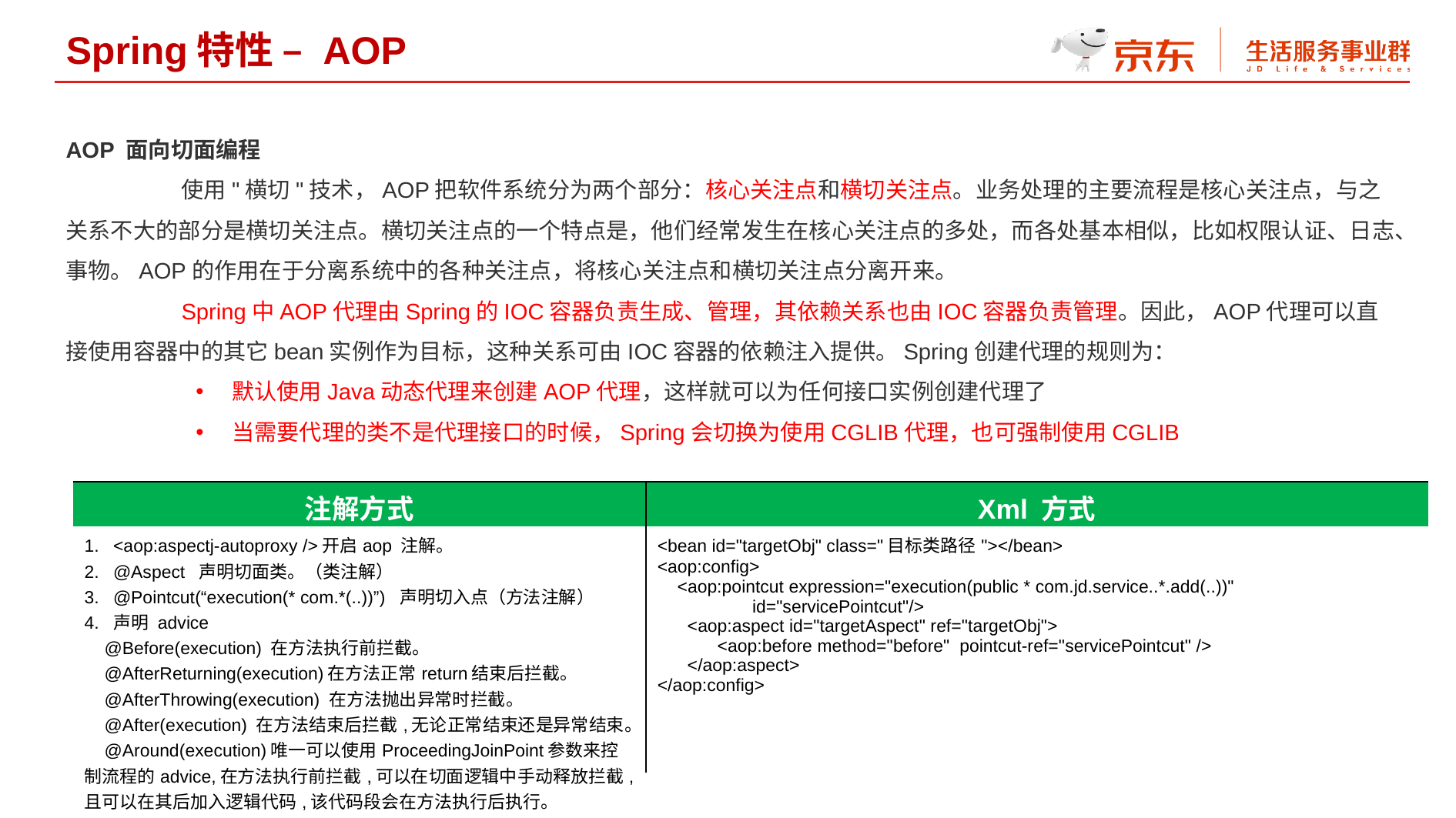

Spring特性 – AOP
AOP 面向切面编程
	使用"横切"技术，AOP把软件系统分为两个部分：核心关注点和横切关注点。业务处理的主要流程是核心关注点，与之关系不大的部分是横切关注点。横切关注点的一个特点是，他们经常发生在核心关注点的多处，而各处基本相似，比如权限认证、日志、事物。AOP的作用在于分离系统中的各种关注点，将核心关注点和横切关注点分离开来。
	Spring中AOP代理由Spring的IOC容器负责生成、管理，其依赖关系也由IOC容器负责管理。因此，AOP代理可以直接使用容器中的其它bean实例作为目标，这种关系可由IOC容器的依赖注入提供。Spring创建代理的规则为：
默认使用Java动态代理来创建AOP代理，这样就可以为任何接口实例创建代理了
当需要代理的类不是代理接口的时候，Spring会切换为使用CGLIB代理，也可强制使用CGLIB

| 注解方式 | Xml 方式 |
| --- | --- |
| <aop:aspectj-autoproxy />开启aop 注解。 @Aspect 声明切面类。（类注解） @Pointcut(“execution(\* com.\*(..))”) 声明切入点（方法注解） 声明 advice @Before(execution) 在方法执行前拦截。 @AfterReturning(execution)在方法正常return结束后拦截。 @AfterThrowing(execution) 在方法抛出异常时拦截。 @After(execution) 在方法结束后拦截,无论正常结束还是异常结束。 @Around(execution)唯一可以使用ProceedingJoinPoint参数来控制流程的advice,在方法执行前拦截,可以在切面逻辑中手动释放拦截,且可以在其后加入逻辑代码,该代码段会在方法执行后执行。 | <bean id="targetObj" class="目标类路径"></bean> <aop:config> <aop:pointcut expression="execution(public \* com.jd.service..\*.add(..))" id="servicePointcut"/> <aop:aspect id="targetAspect" ref="targetObj"> <aop:before method="before" pointcut-ref="servicePointcut" /> </aop:aspect> </aop:config> |